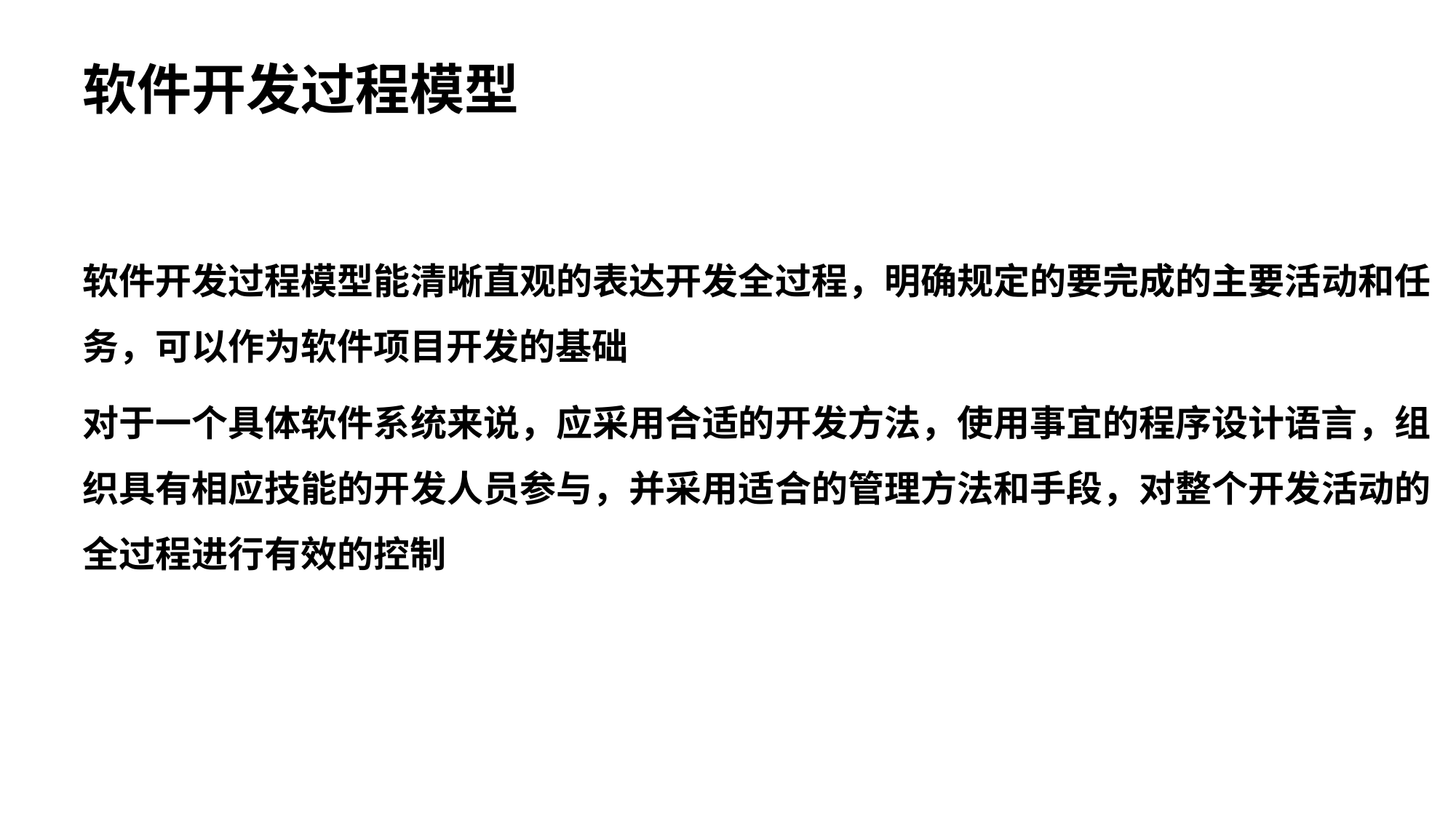

软件开发过程模型
软件开发过程模型能清晰直观的表达开发全过程，明确规定的要完成的主要活动和任务，可以作为软件项目开发的基础
对于一个具体软件系统来说，应采用合适的开发方法，使用事宜的程序设计语言，组织具有相应技能的开发人员参与，并采用适合的管理方法和手段，对整个开发活动的全过程进行有效的控制